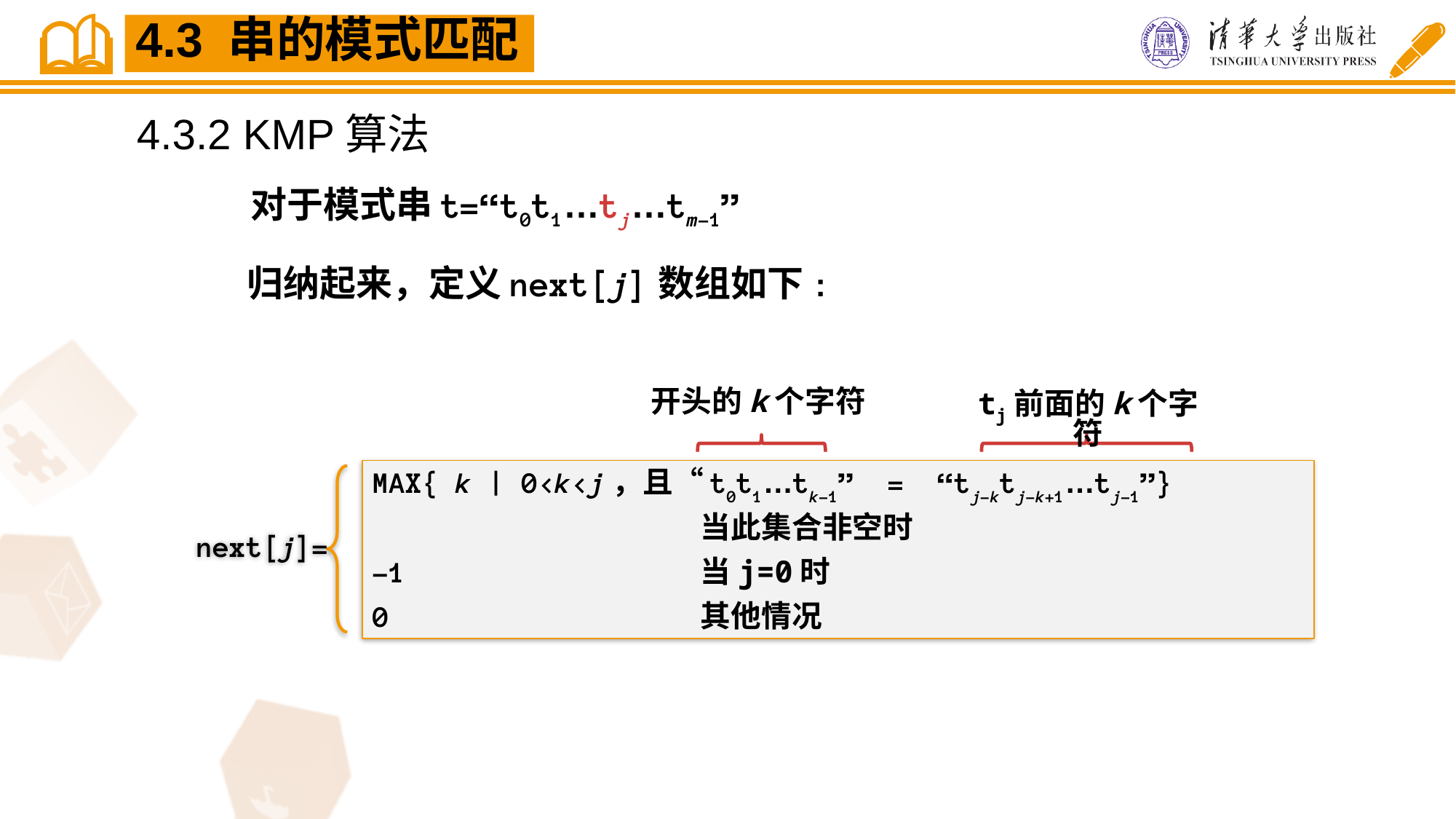

4.3 串的模式匹配
4.3.2 KMP算法
对于模式串t=“t0t1…tj…tm-1”
归纳起来，定义next[j]数组如下:

tj前面的k个字符
开头的k个字符
MAX{ k | 0<k<j，且“t0t1…tk-1”  =  “tj-ktj-k+1…tj-1”}
 			当此集合非空时
-1          		当j=0时
0          		其他情况

next[j]=